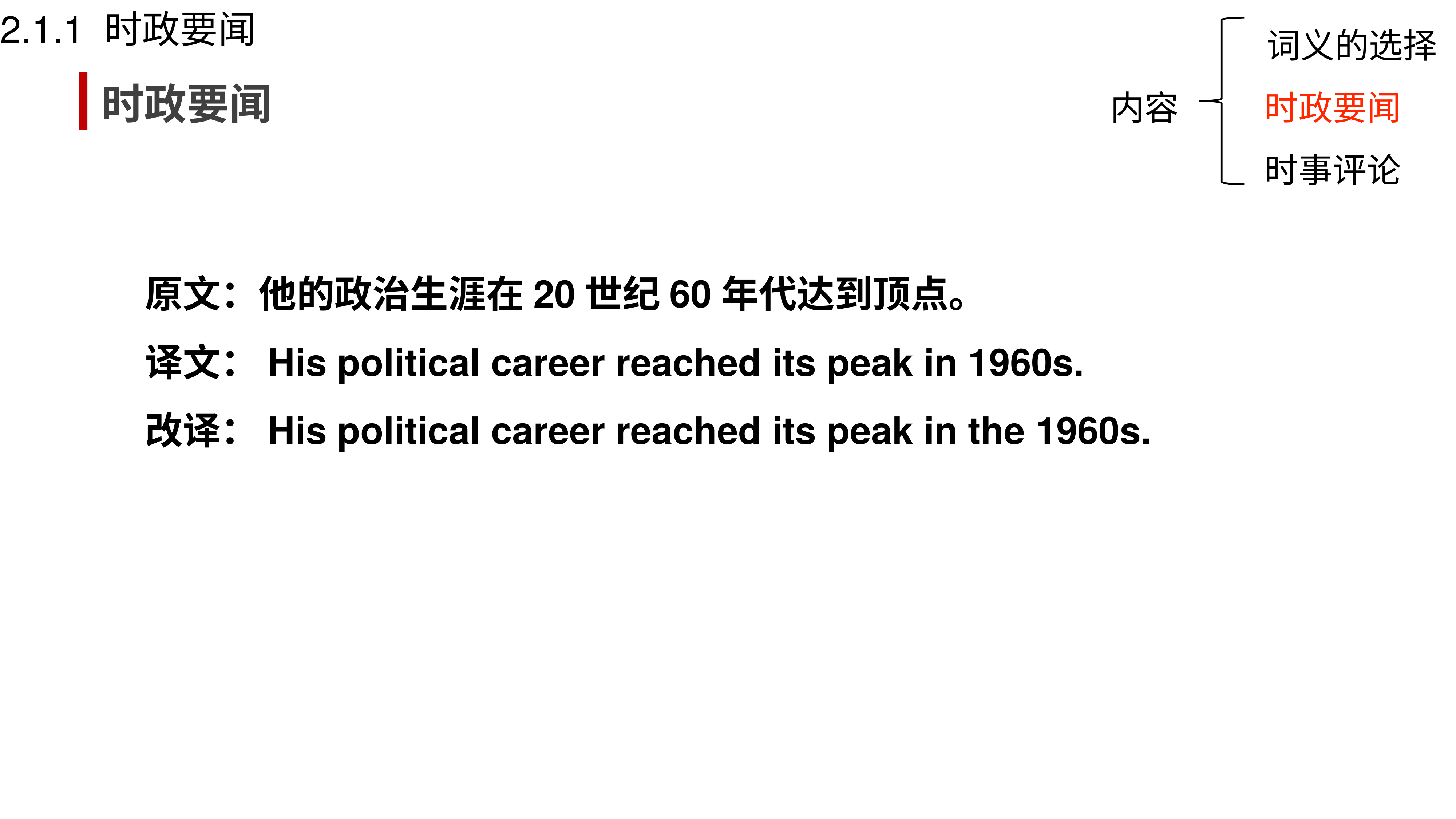

2.1.1 时政要闻

词义的选择
时政要闻

内容
时政要闻
时事评论
原文：他的政治生涯在20世纪60年代达到顶点。
译文：His political career reached its peak in 1960s.
改译：His political career reached its peak in the 1960s.